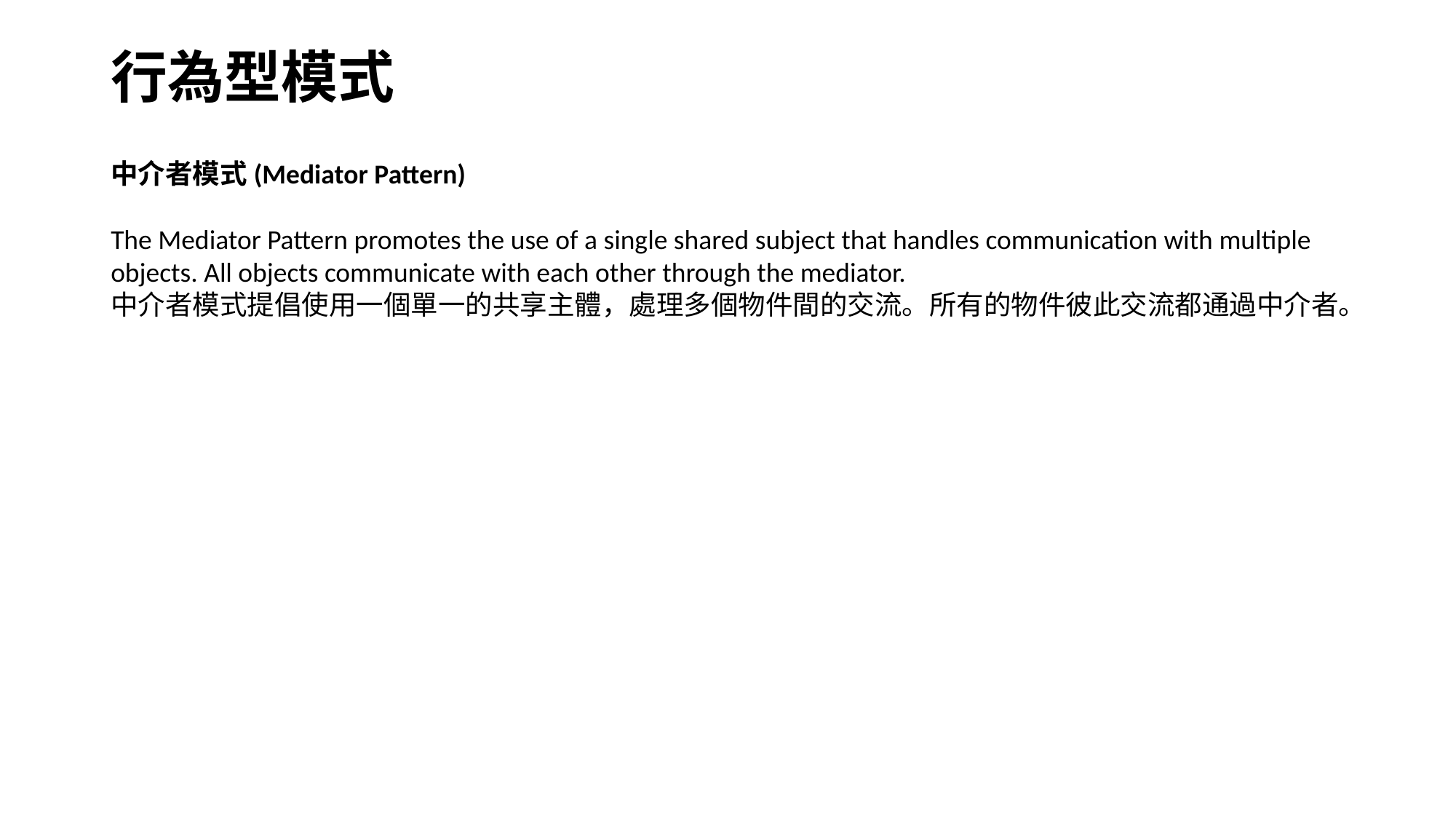

# 行為型模式
中介者模式(Mediator Pattern)

The Mediator Pattern promotes the use of a single shared subject that handles communication with multiple objects. All objects communicate with each other through the mediator.
中介者模式提倡使用一個單一的共享主體，處理多個物件間的交流。所有的物件彼此交流都通過中介者。